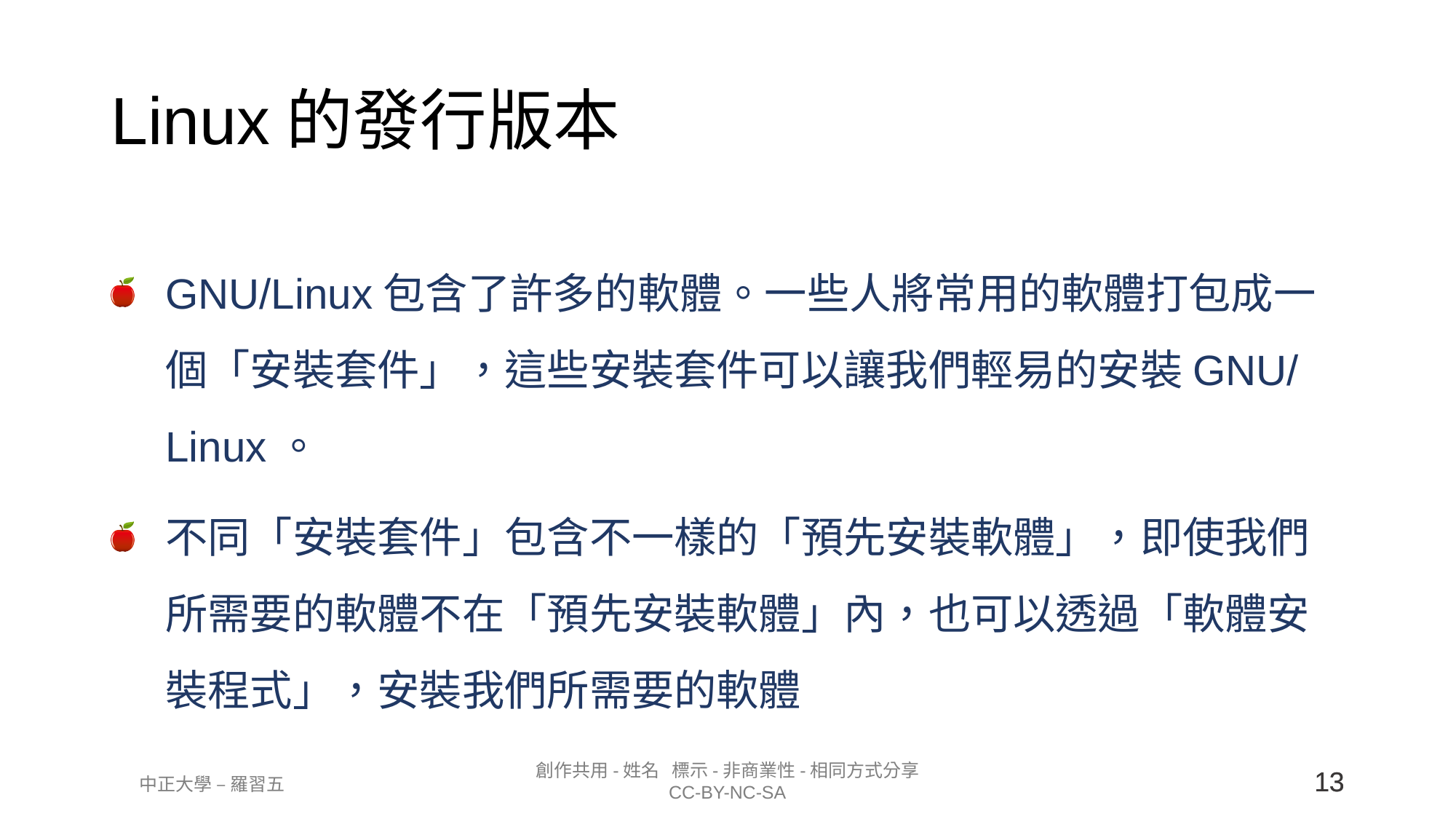

# Linux的發行版本
GNU/Linux包含了許多的軟體。一些人將常用的軟體打包成一個「安裝套件」，這些安裝套件可以讓我們輕易的安裝GNU/Linux。
不同「安裝套件」包含不一樣的「預先安裝軟體」，即使我們所需要的軟體不在「預先安裝軟體」內，也可以透過「軟體安裝程式」，安裝我們所需要的軟體